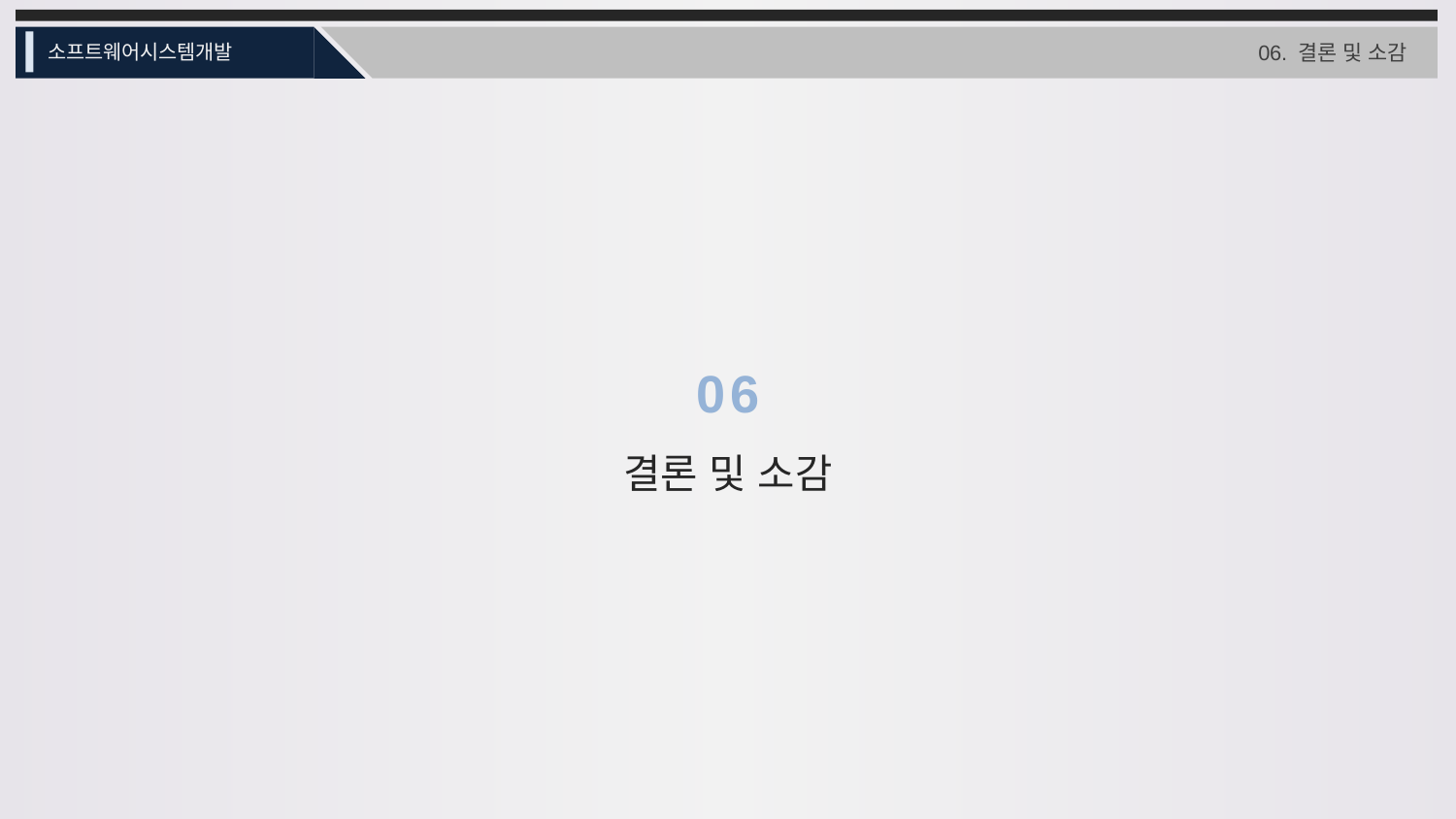

소프트웨어시스템개발
06. 결론 및 소감
06
결론 및 소감